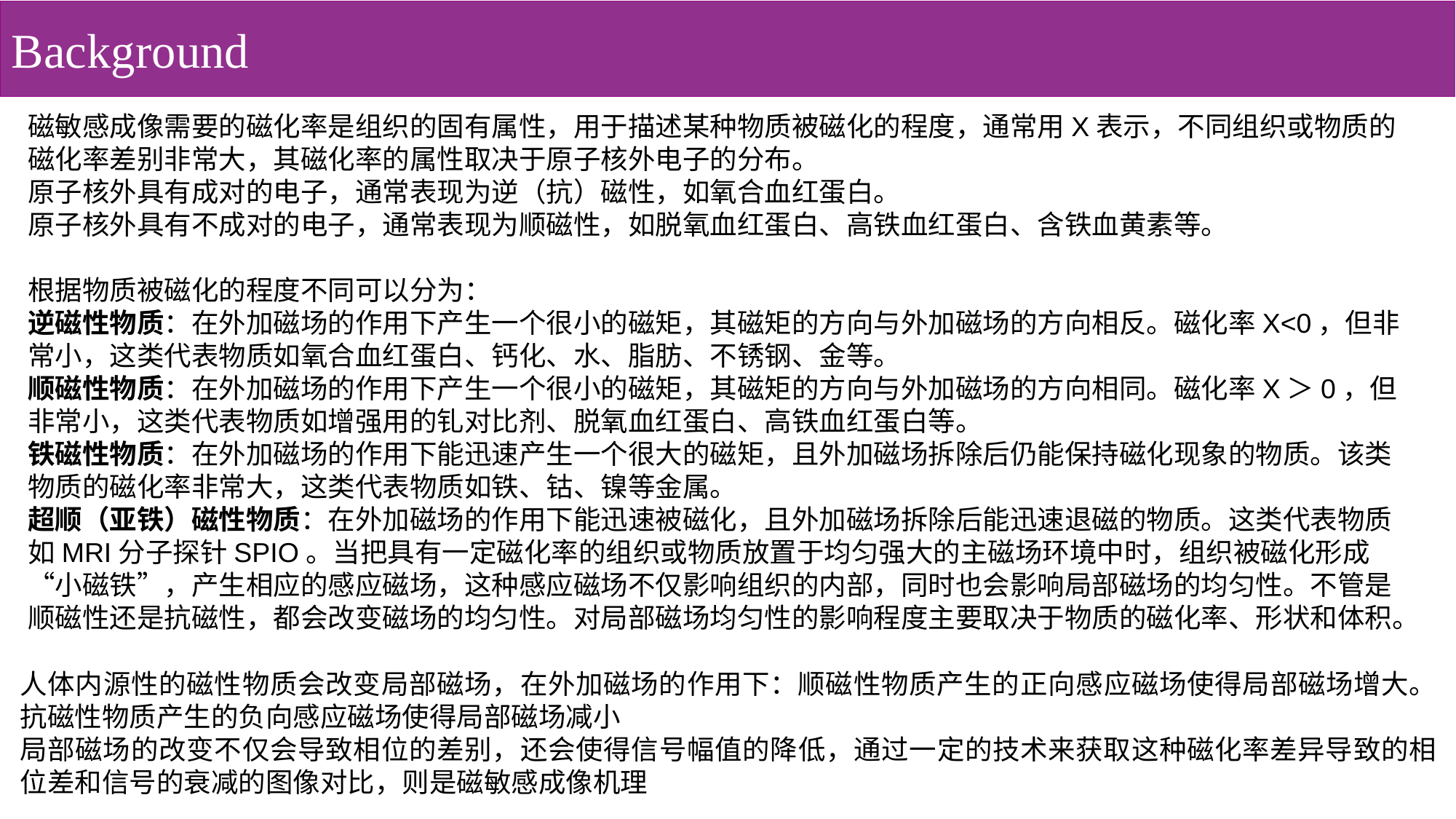

Background
磁敏感成像需要的磁化率是组织的固有属性，用于描述某种物质被磁化的程度，通常用X表示，不同组织或物质的磁化率差别非常大，其磁化率的属性取决于原子核外电子的分布。
原子核外具有成对的电子，通常表现为逆（抗）磁性，如氧合血红蛋白。
原子核外具有不成对的电子，通常表现为顺磁性，如脱氧血红蛋白、高铁血红蛋白、含铁血黄素等。

根据物质被磁化的程度不同可以分为：
逆磁性物质：在外加磁场的作用下产生一个很小的磁矩，其磁矩的方向与外加磁场的方向相反。磁化率X<0，但非常小，这类代表物质如氧合血红蛋白、钙化、水、脂肪、不锈钢、金等。
顺磁性物质：在外加磁场的作用下产生一个很小的磁矩，其磁矩的方向与外加磁场的方向相同。磁化率X＞0，但非常小，这类代表物质如增强用的钆对比剂、脱氧血红蛋白、高铁血红蛋白等。
铁磁性物质：在外加磁场的作用下能迅速产生一个很大的磁矩，且外加磁场拆除后仍能保持磁化现象的物质。该类物质的磁化率非常大，这类代表物质如铁、钴、镍等金属。
超顺（亚铁）磁性物质：在外加磁场的作用下能迅速被磁化，且外加磁场拆除后能迅速退磁的物质。这类代表物质如MRI分子探针SPIO。当把具有一定磁化率的组织或物质放置于均匀强大的主磁场环境中时，组织被磁化形成“小磁铁”，产生相应的感应磁场，这种感应磁场不仅影响组织的内部，同时也会影响局部磁场的均匀性。不管是顺磁性还是抗磁性，都会改变磁场的均匀性。对局部磁场均匀性的影响程度主要取决于物质的磁化率、形状和体积。
人体内源性的磁性物质会改变局部磁场，在外加磁场的作用下：顺磁性物质产生的正向感应磁场使得局部磁场增大。抗磁性物质产生的负向感应磁场使得局部磁场减小
局部磁场的改变不仅会导致相位的差别，还会使得信号幅值的降低，通过一定的技术来获取这种磁化率差异导致的相位差和信号的衰减的图像对比，则是磁敏感成像机理